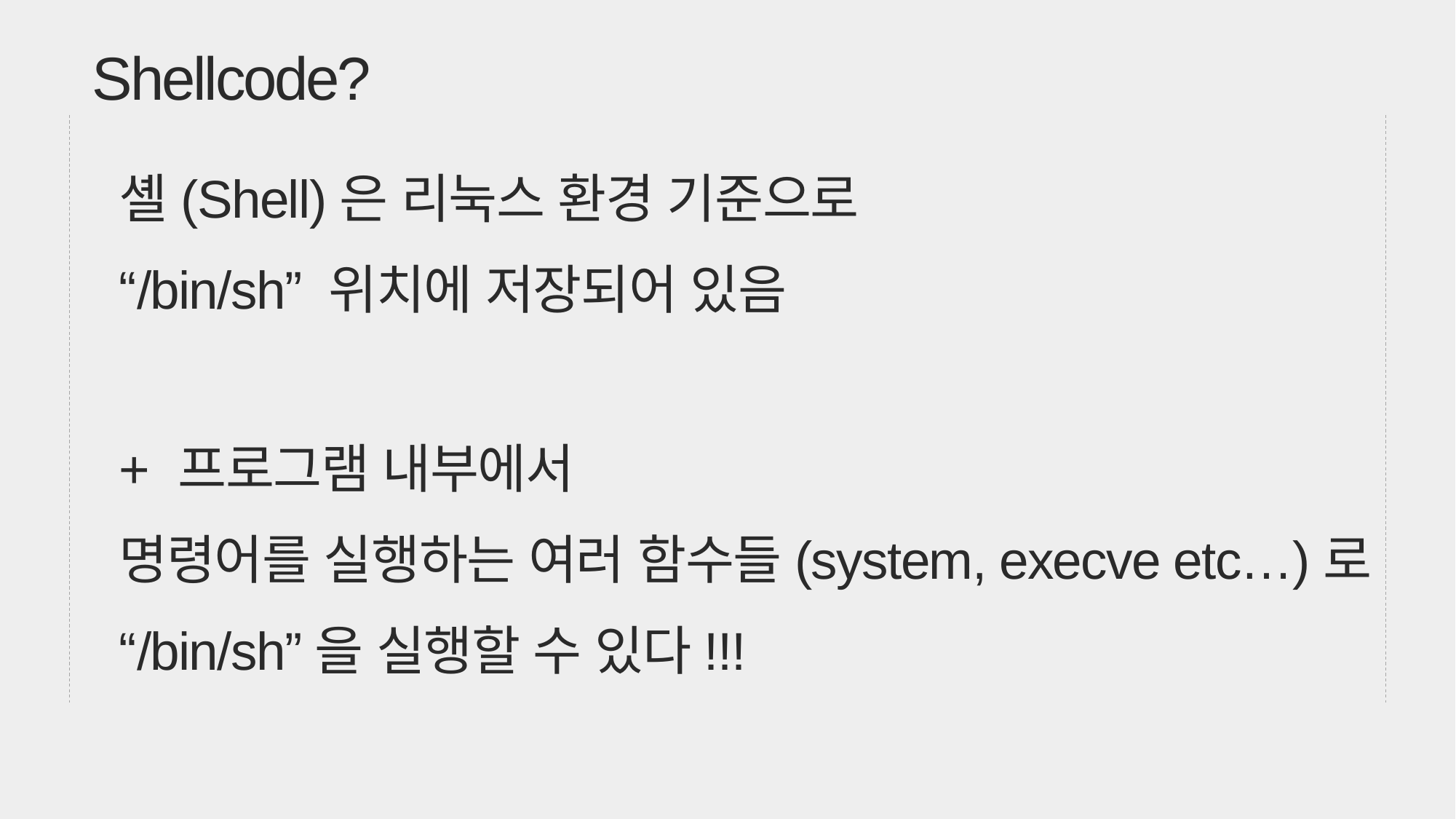

Shellcode?
셸(Shell)은 리눅스 환경 기준으로

“/bin/sh” 위치에 저장되어 있음
+ 프로그램 내부에서

명령어를 실행하는 여러 함수들(system, execve etc…)로

“/bin/sh”을 실행할 수 있다!!!